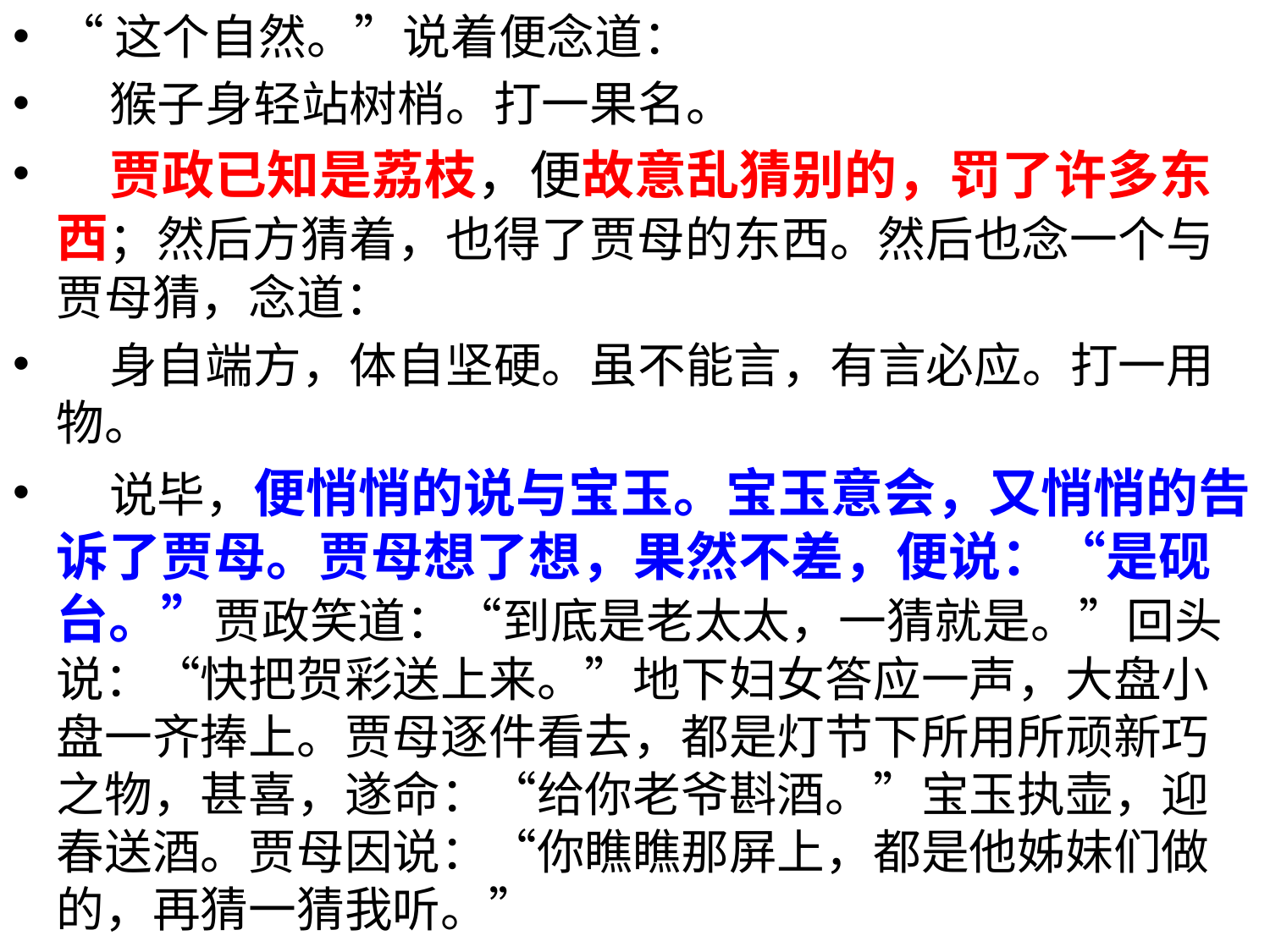

“这个自然。”说着便念道：
    猴子身轻站树梢。打一果名。
    贾政已知是荔枝，便故意乱猜别的，罚了许多东西；然后方猜着，也得了贾母的东西。然后也念一个与贾母猜，念道：
    身自端方，体自坚硬。虽不能言，有言必应。打一用物。
    说毕，便悄悄的说与宝玉。宝玉意会，又悄悄的告诉了贾母。贾母想了想，果然不差，便说：“是砚台。”贾政笑道：“到底是老太太，一猜就是。”回头说：“快把贺彩送上来。”地下妇女答应一声，大盘小盘一齐捧上。贾母逐件看去，都是灯节下所用所顽新巧之物，甚喜，遂命：“给你老爷斟酒。”宝玉执壶，迎春送酒。贾母因说：“你瞧瞧那屏上，都是他姊妹们做的，再猜一猜我听。”